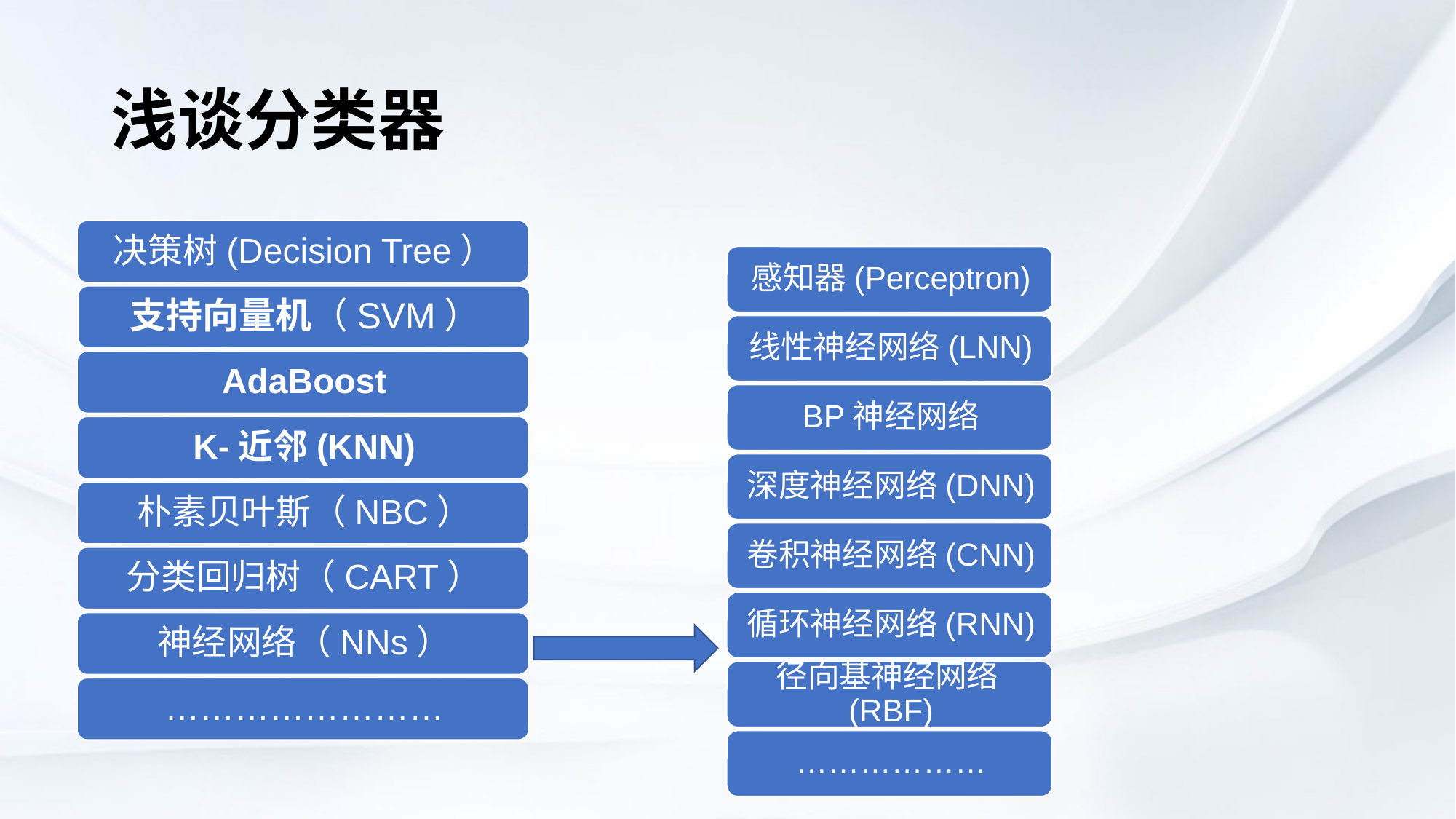

# 浅谈分类器
决策树(Decision Tree）
支持向量机（SVM）
AdaBoost
K-近邻(KNN)
朴素贝叶斯（NBC）
分类回归树（CART）
神经网络（NNs）
……………………
感知器(Perceptron)
线性神经网络(LNN)
BP神经网络
深度神经网络(DNN)
卷积神经网络(CNN)
循环神经网络(RNN)
径向基神经网络(RBF)
………………